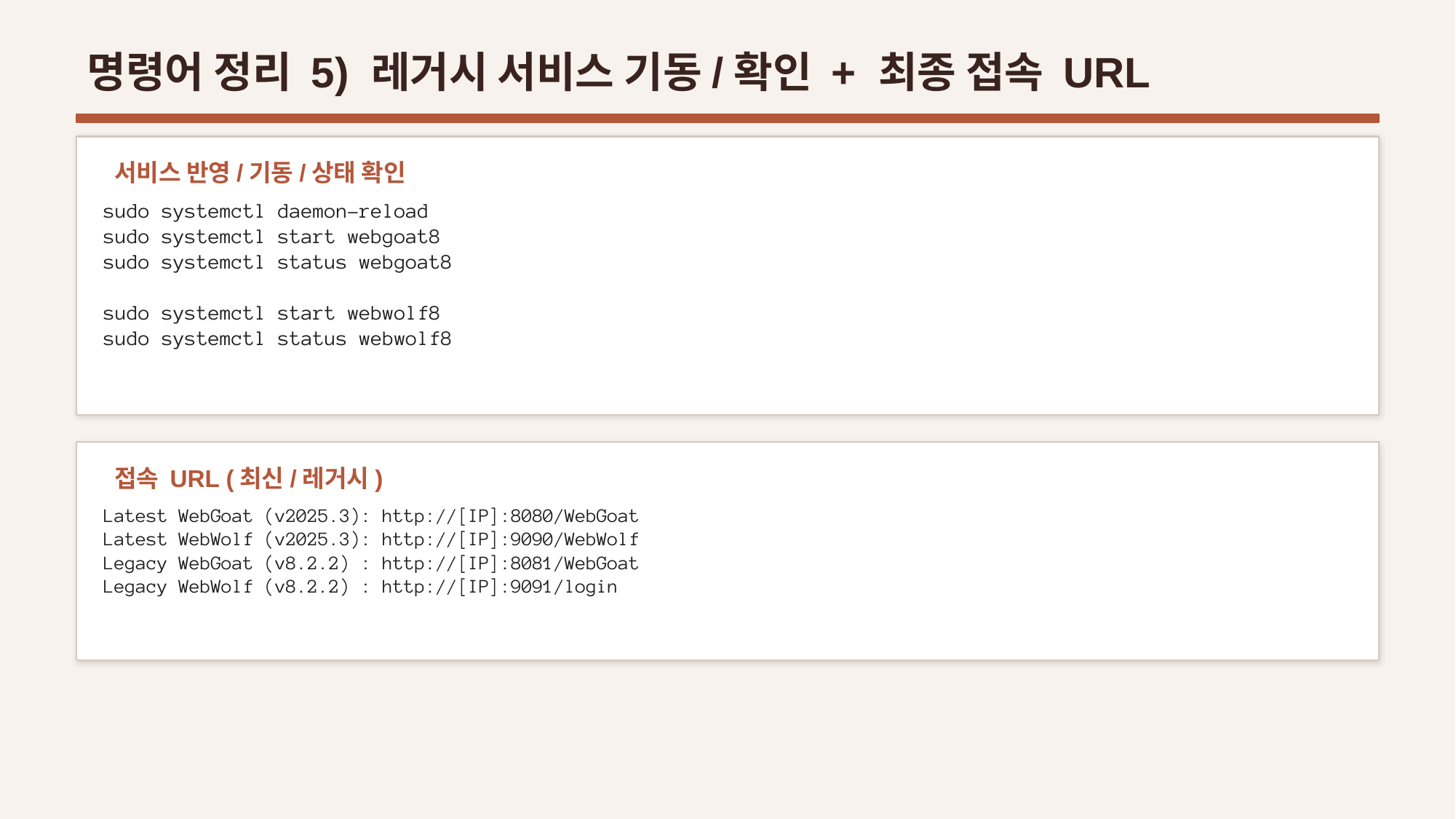

명령어 정리 5) 레거시 서비스 기동/확인 + 최종 접속 URL

서비스 반영/기동/상태 확인
sudo systemctl daemon-reload
sudo systemctl start webgoat8
sudo systemctl status webgoat8

sudo systemctl start webwolf8
sudo systemctl status webwolf8

접속 URL (최신/레거시)
Latest WebGoat (v2025.3): http://[IP]:8080/WebGoat
Latest WebWolf (v2025.3): http://[IP]:9090/WebWolf
Legacy WebGoat (v8.2.2) : http://[IP]:8081/WebGoat
Legacy WebWolf (v8.2.2) : http://[IP]:9091/login